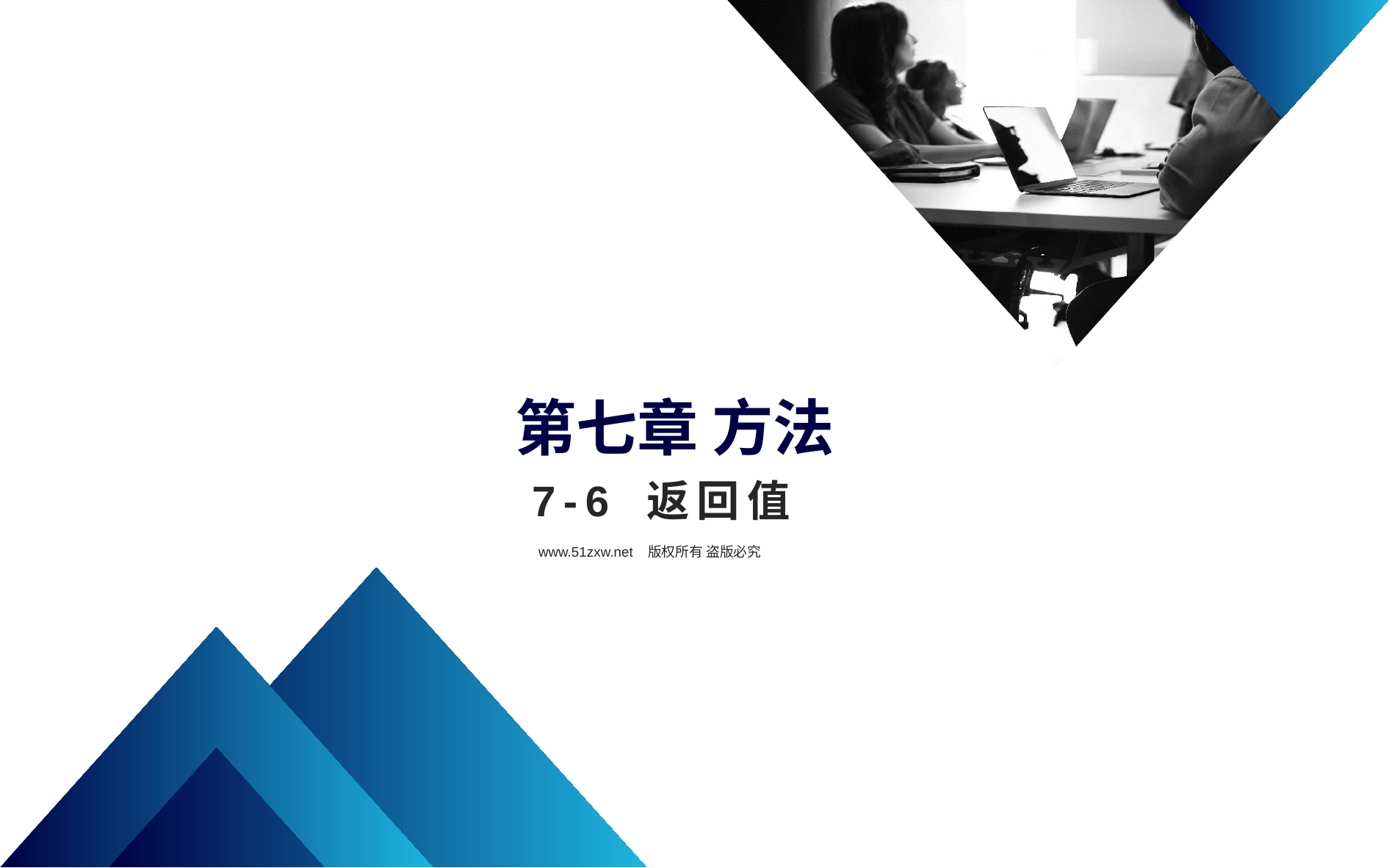

第七章 方法
7-6 返回值
www.51zxw.net   版权所有 盗版必究